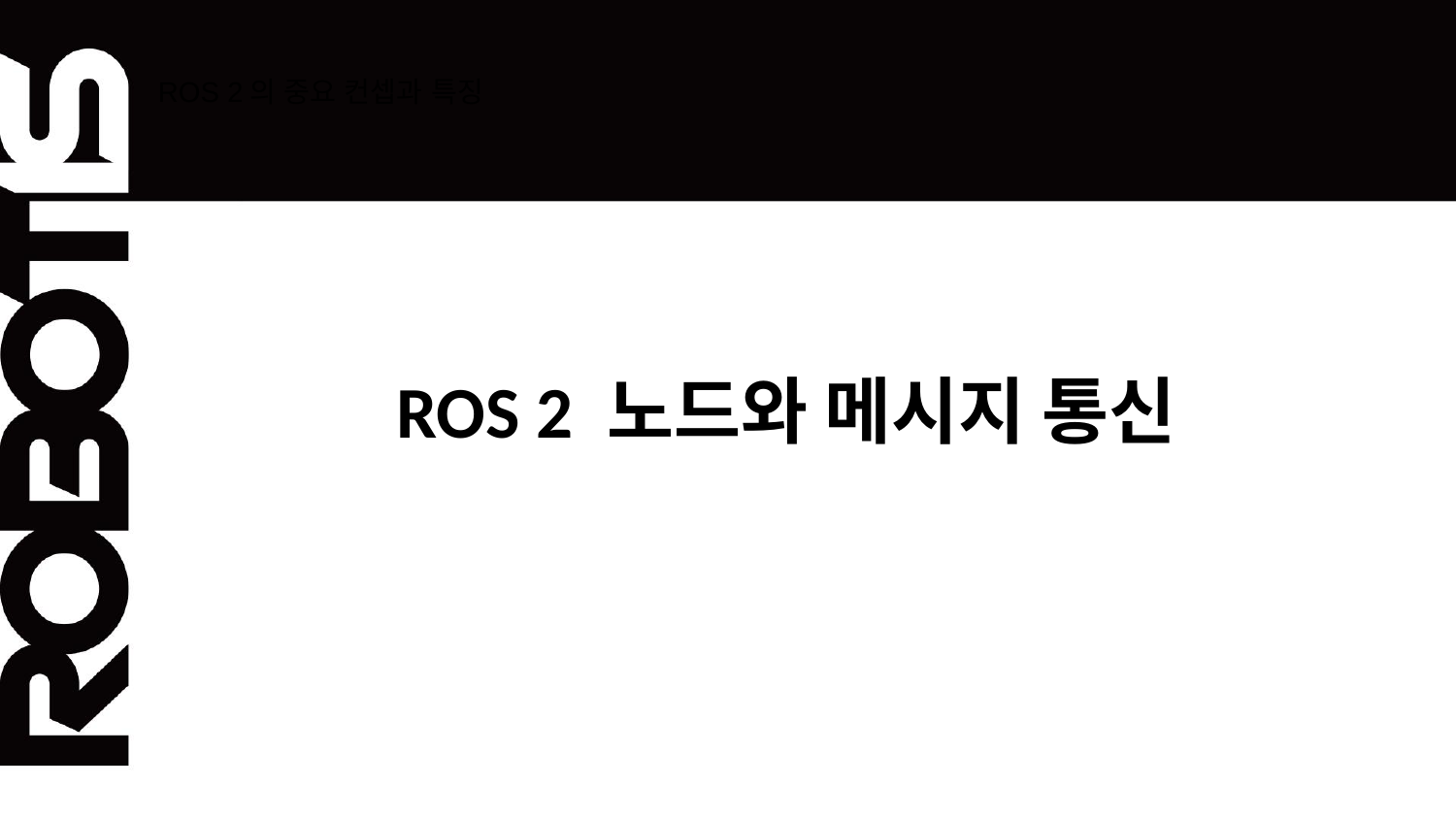

# ROS 2의 중요 컨셉과 특징
ROS 2 노드와 메시지 통신